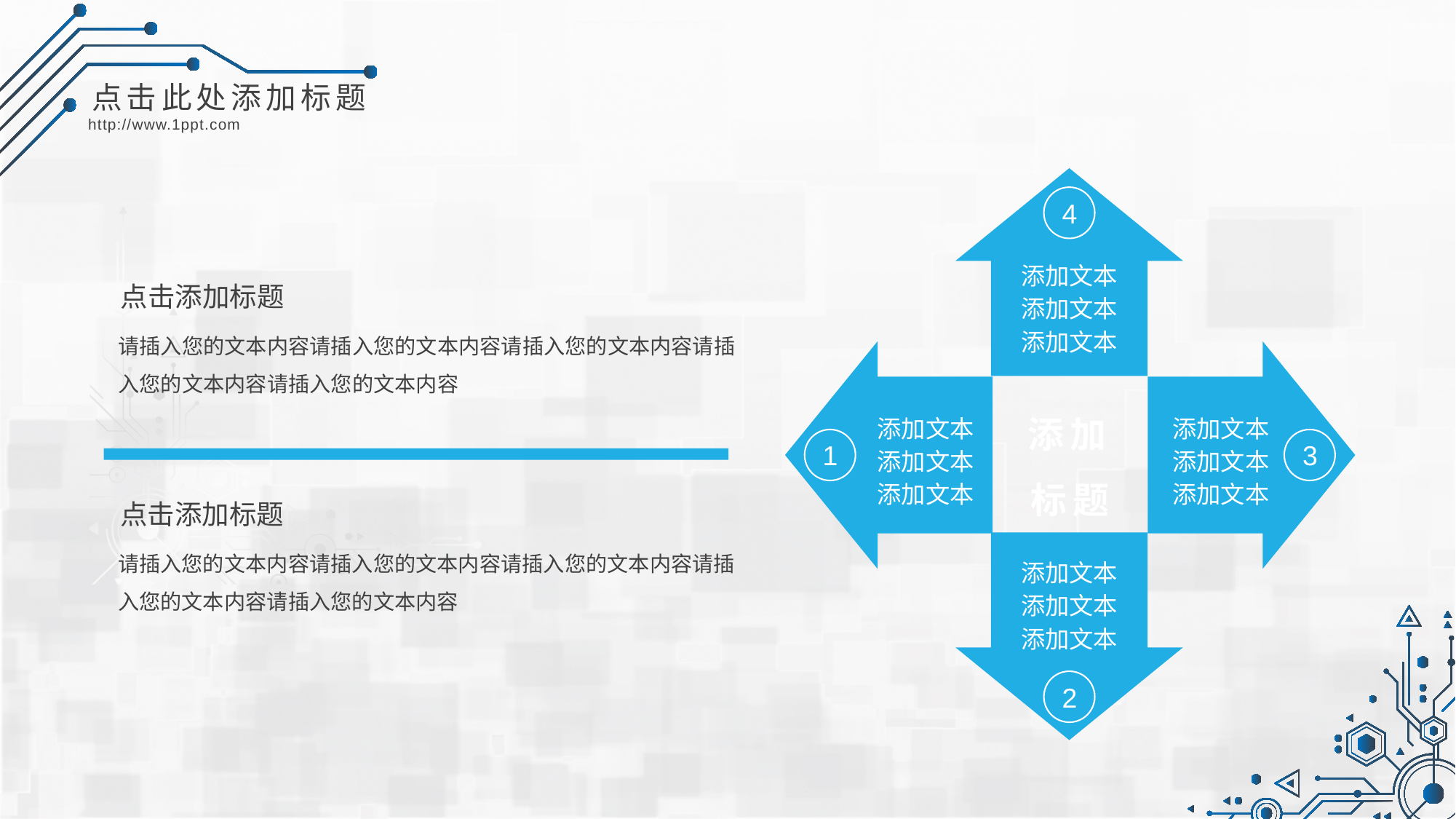

4
添加文本
添加文本
添加文本

添加文本
添加文本
添加文本
添加文本
添加文本
添加文本
1
3

添加文本
添加文本
添加文本
2
点击添加标题
请插入您的文本内容请插入您的文本内容请插入您的文本内容请插入您的文本内容请插入您的文本内容
添加标题

点击添加标题
请插入您的文本内容请插入您的文本内容请插入您的文本内容请插入您的文本内容请插入您的文本内容